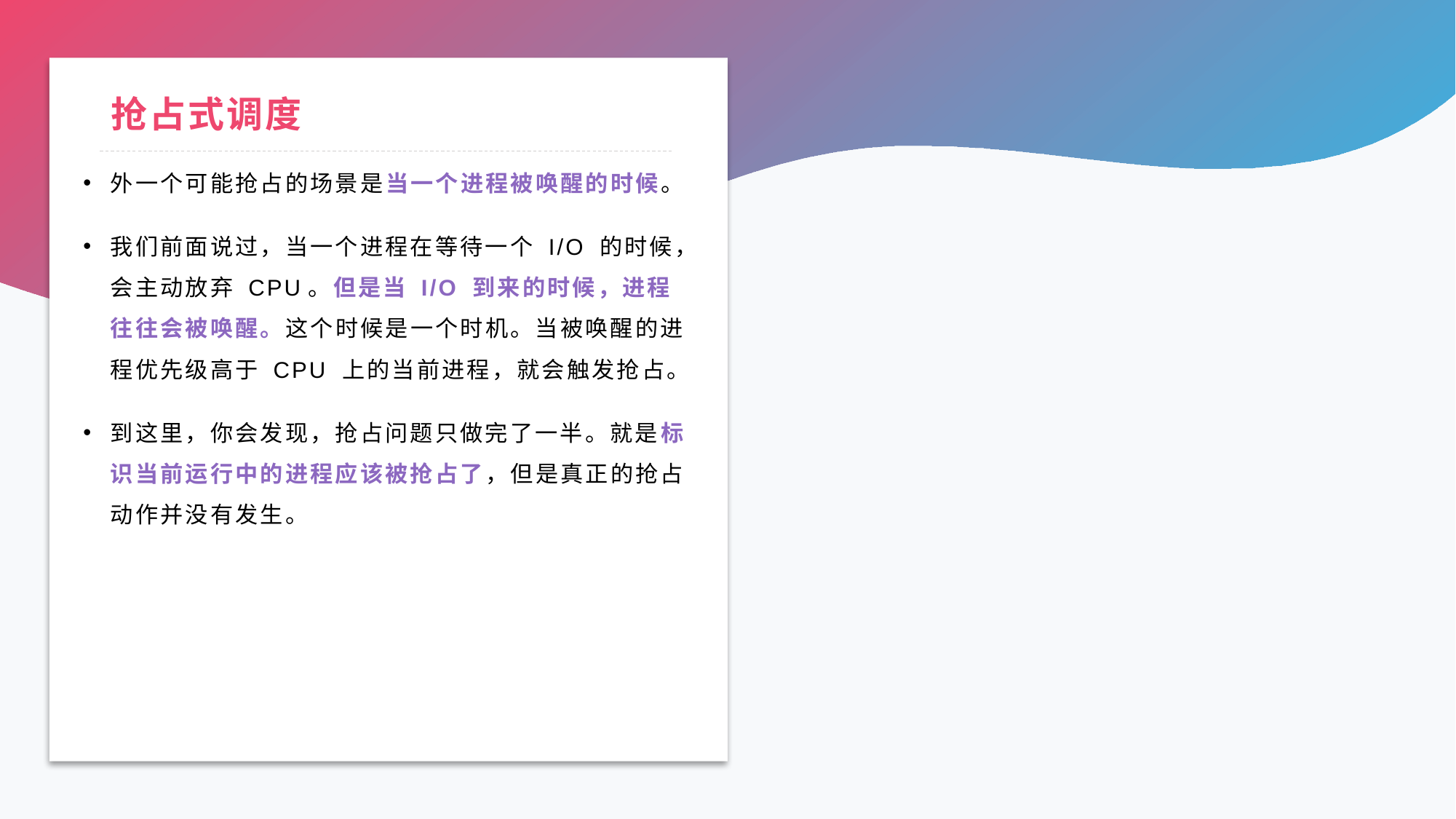

# 抢占式调度
外一个可能抢占的场景是当一个进程被唤醒的时候。
我们前面说过，当一个进程在等待一个 I/O 的时候，会主动放弃 CPU。但是当 I/O 到来的时候，进程往往会被唤醒。这个时候是一个时机。当被唤醒的进程优先级高于 CPU 上的当前进程，就会触发抢占。
到这里，你会发现，抢占问题只做完了一半。就是标识当前运行中的进程应该被抢占了，但是真正的抢占动作并没有发生。